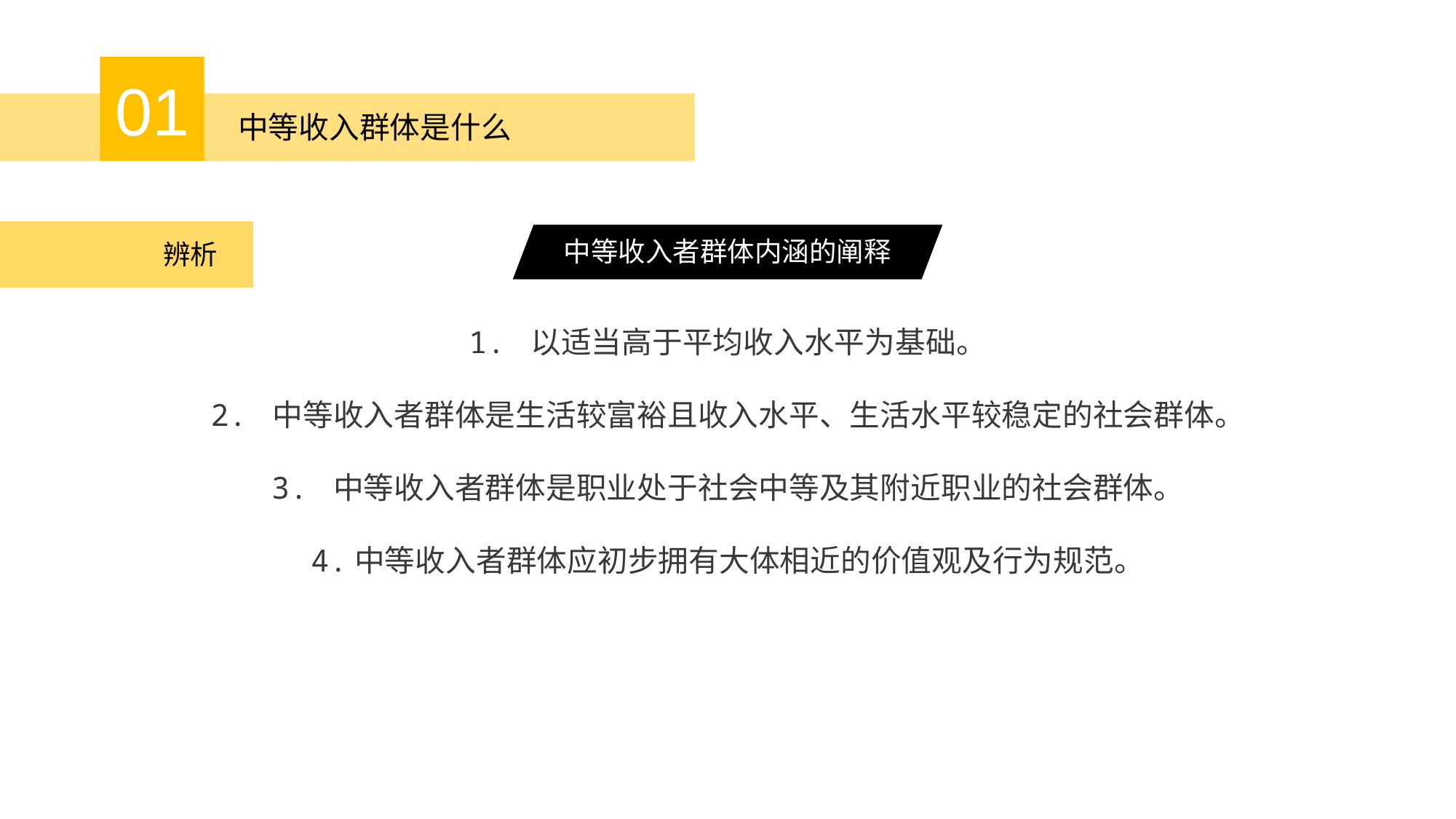

01

中等收入群体是什么

中等收入者群体内涵的阐释
辨析
1. 以适当高于平均收入水平为基础。

2. 中等收入者群体是生活较富裕且收入水平、生活水平较稳定的社会群体。

3. 中等收入者群体是职业处于社会中等及其附近职业的社会群体。

4.中等收入者群体应初步拥有大体相近的价值观及行为规范。